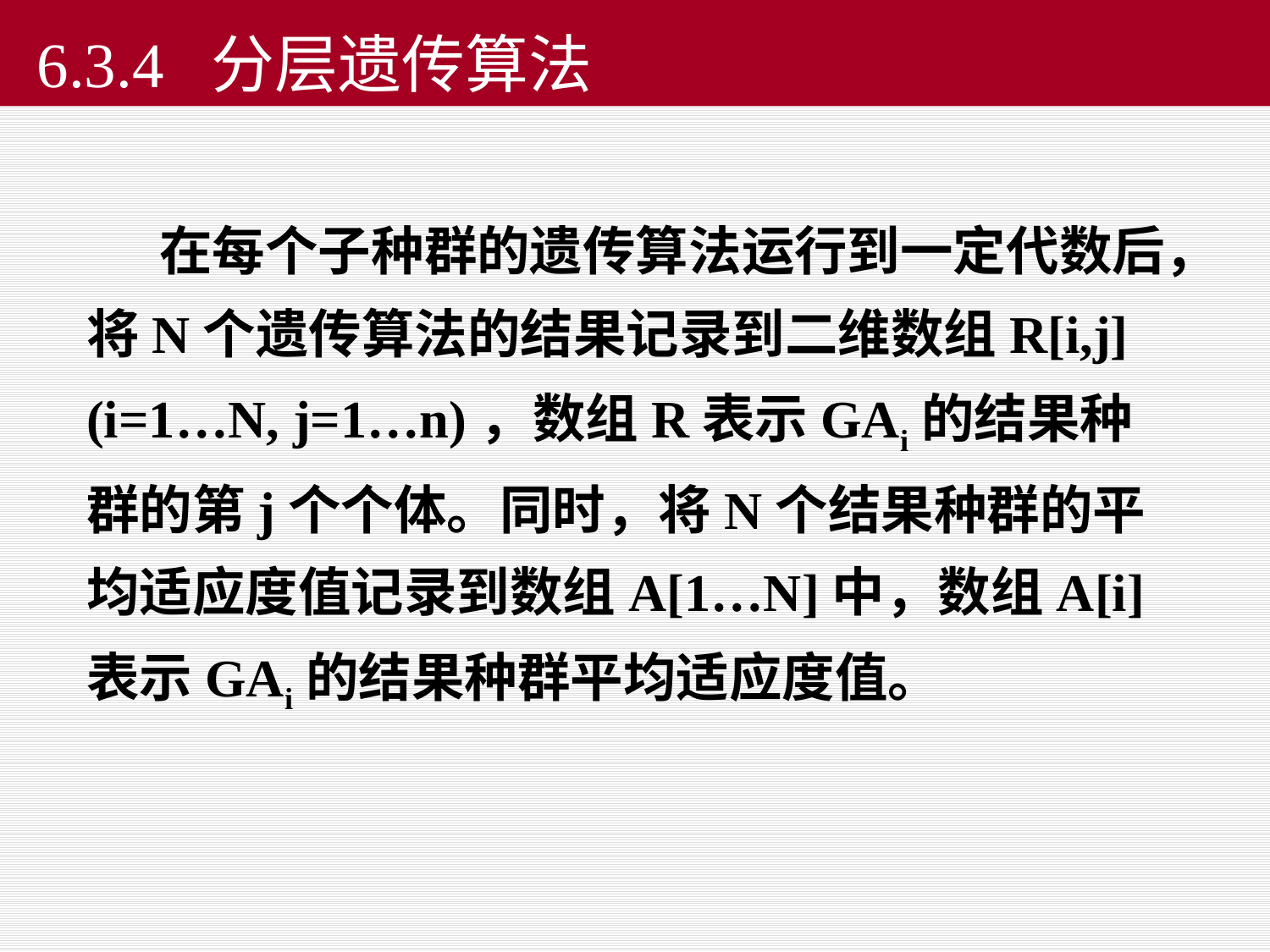

6.3.4  分层遗传算法
     在每个子种群的遗传算法运行到一定代数后，将N个遗传算法的结果记录到二维数组R[i,j](i=1…N, j=1…n)，数组R表示GAi的结果种群的第j个个体。同时，将N个结果种群的平均适应度值记录到数组A[1…N]中，数组A[i]表示GAi的结果种群平均适应度值。

116